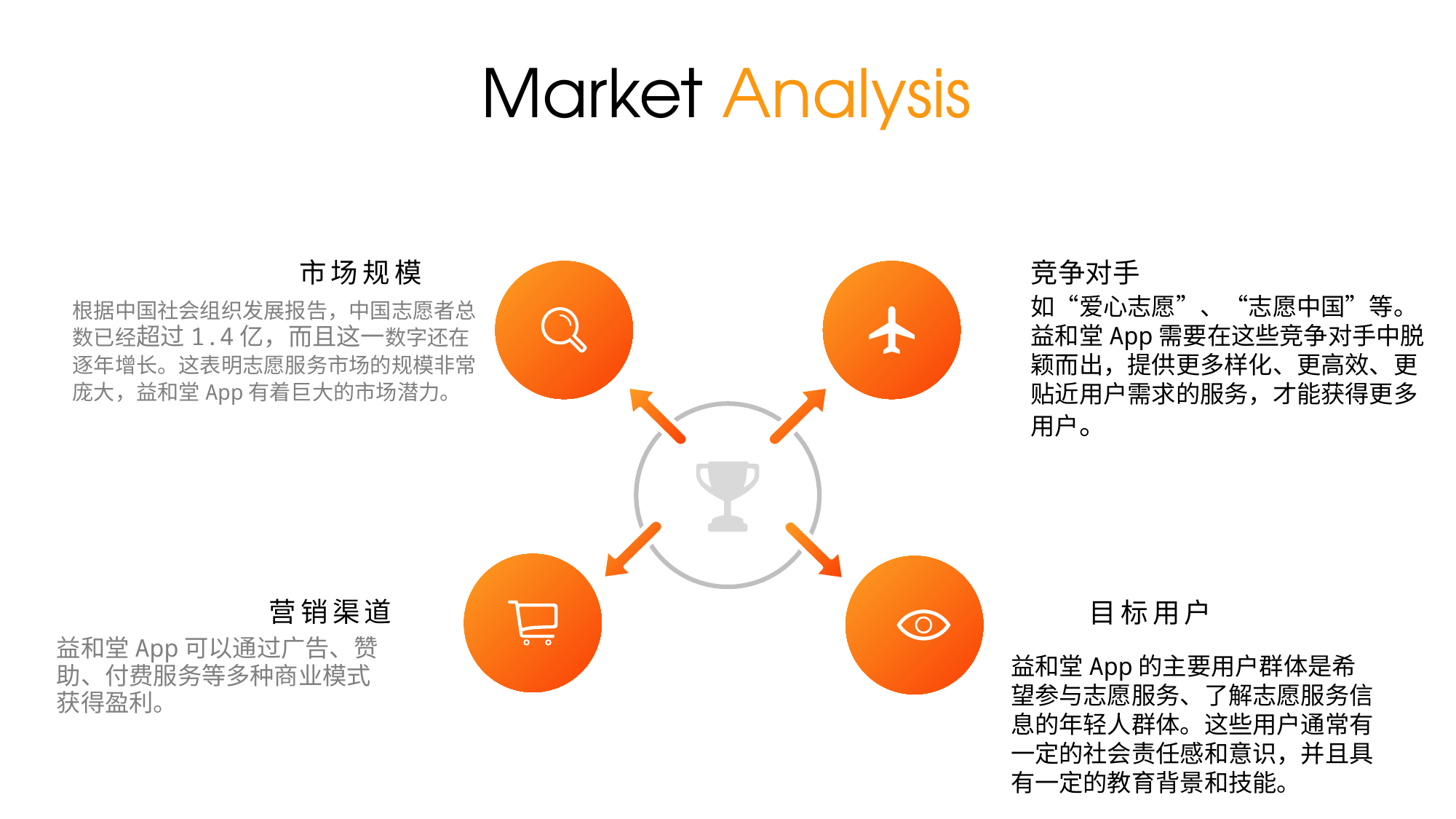

Market Analysis

市场规模
竞争对手

如“爱心志愿”、“志愿中国”等。益和堂App需要在这些竞争对手中脱颖而出，提供更多样化、更高效、更贴近用户需求的服务，才能获得更多用户。
根据中国社会组织发展报告，中国志愿者总数已经超过1.4亿，而且这一数字还在逐年增长。这表明志愿服务市场的规模非常庞大，益和堂App有着巨大的市场潜力。

营销渠道
目标用户

益和堂App可以通过广告、赞助、付费服务等多种商业模式获得盈利。
益和堂App的主要用户群体是希望参与志愿服务、了解志愿服务信息的年轻人群体。这些用户通常有一定的社会责任感和意识，并且具有一定的教育背景和技能。